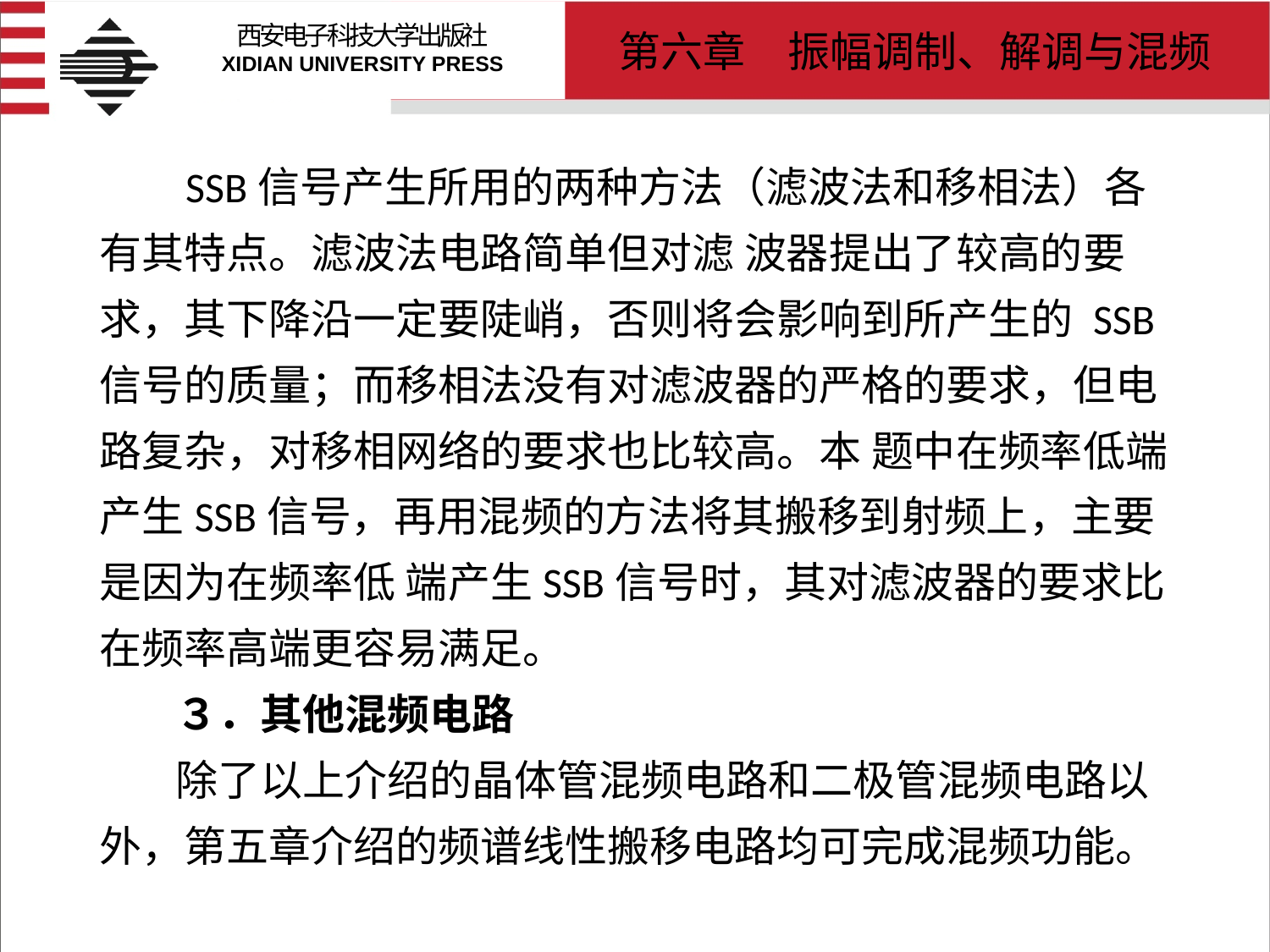

# SSB信号产生所用的两种方法（滤波法和移相法）各有其特点。滤波法电路简单但对滤 波器提出了较高的要求，其下降沿一定要陡峭，否则将会影响到所产生的 SSB信号的质量；而移相法没有对滤波器的严格的要求，但电路复杂，对移相网络的要求也比较高。本 题中在频率低端产生SSB信号，再用混频的方法将其搬移到射频上，主要是因为在频率低 端产生SSB信号时，其对滤波器的要求比在频率高端更容易满足。 ３．其他混频电路 除了以上介绍的晶体管混频电路和二极管混频电路以外，第五章介绍的频谱线性搬移电路均可完成混频功能。